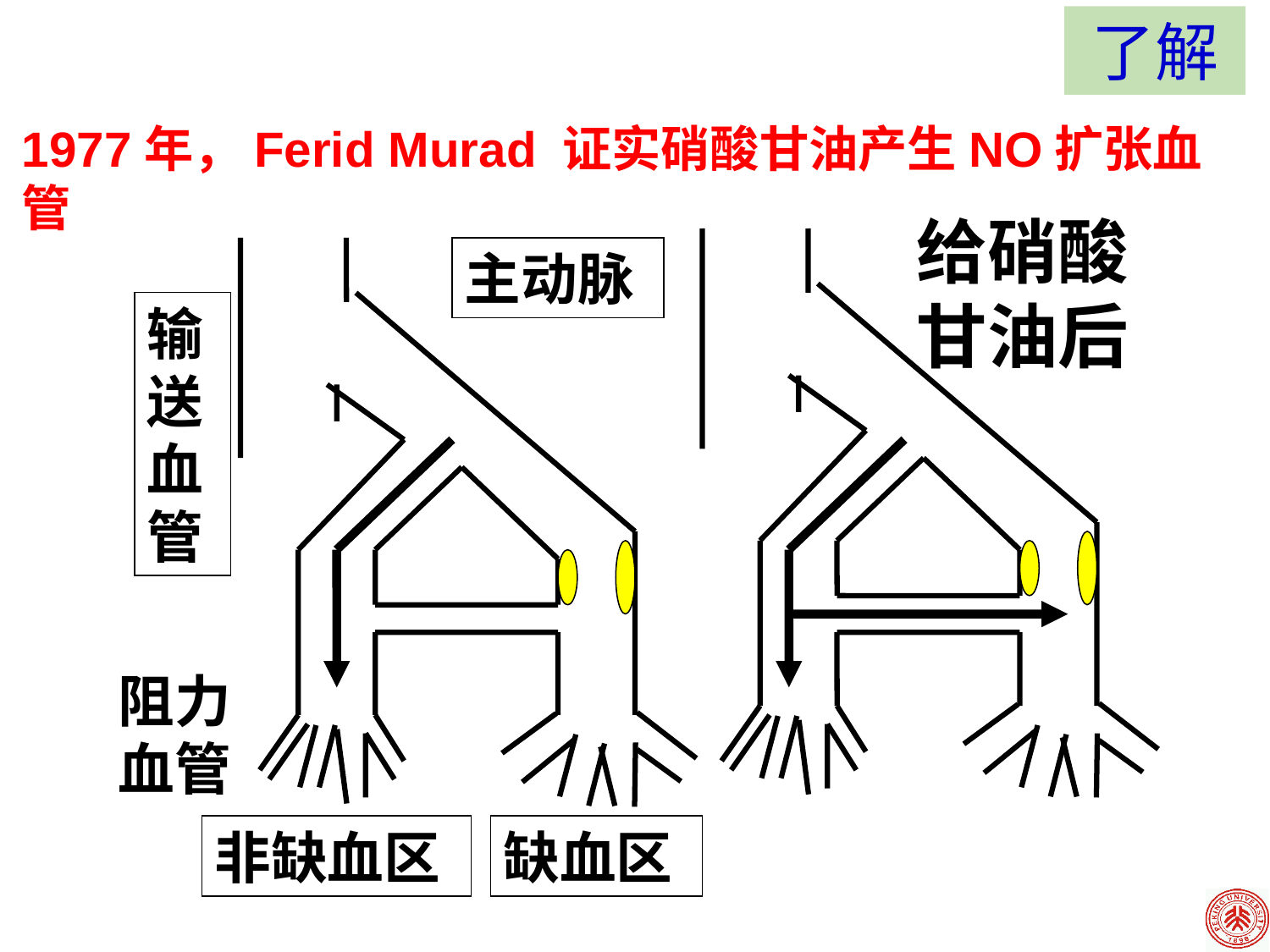

了解
1977年，Ferid Murad 证实硝酸甘油产生NO扩张血管
给硝酸甘油后

主动脉

输送血管

阻力血管

非缺血区
缺血区